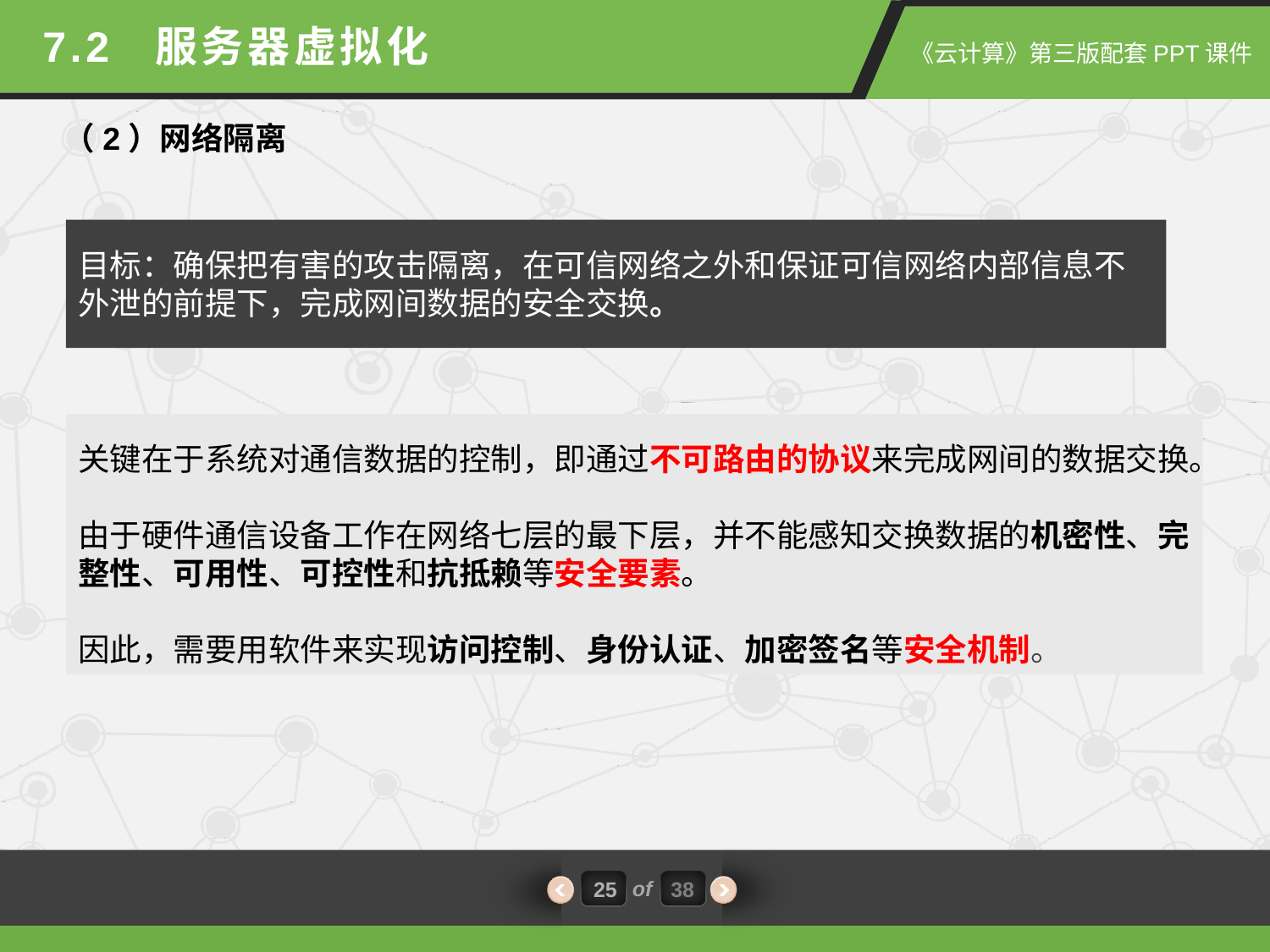

7.2  服务器虚拟化
（2）网络隔离
目标：确保把有害的攻击隔离，在可信网络之外和保证可信网络内部信息不外泄的前提下，完成网间数据的安全交换。
关键在于系统对通信数据的控制，即通过不可路由的协议来完成网间的数据交换。

由于硬件通信设备工作在网络七层的最下层，并不能感知交换数据的机密性、完整性、可用性、可控性和抗抵赖等安全要素。

因此，需要用软件来实现访问控制、身份认证、加密签名等安全机制。
25